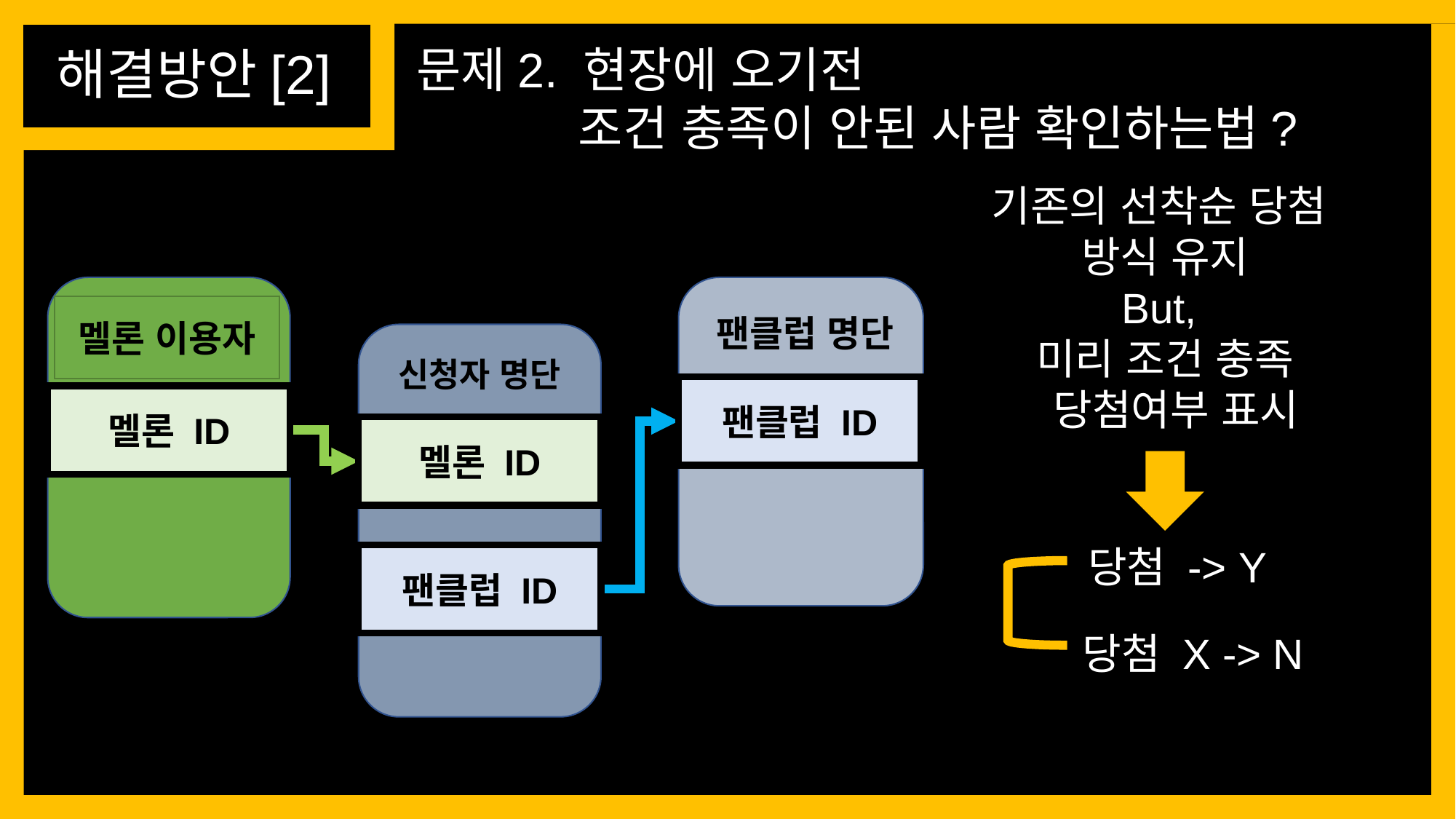

해결방안[2]
문제2. 현장에 오기전
	   조건 충족이 안된 사람 확인하는법?
기존의 선착순 당첨
방식 유지
But,
미리 조건 충족
 당첨여부 표시

멜론 이용자
멜론 ID

팬클럽 명단
팬클럽 ID

신청자 명단
멜론 ID
팬클럽 ID

당첨 -> Y

당첨 X -> N